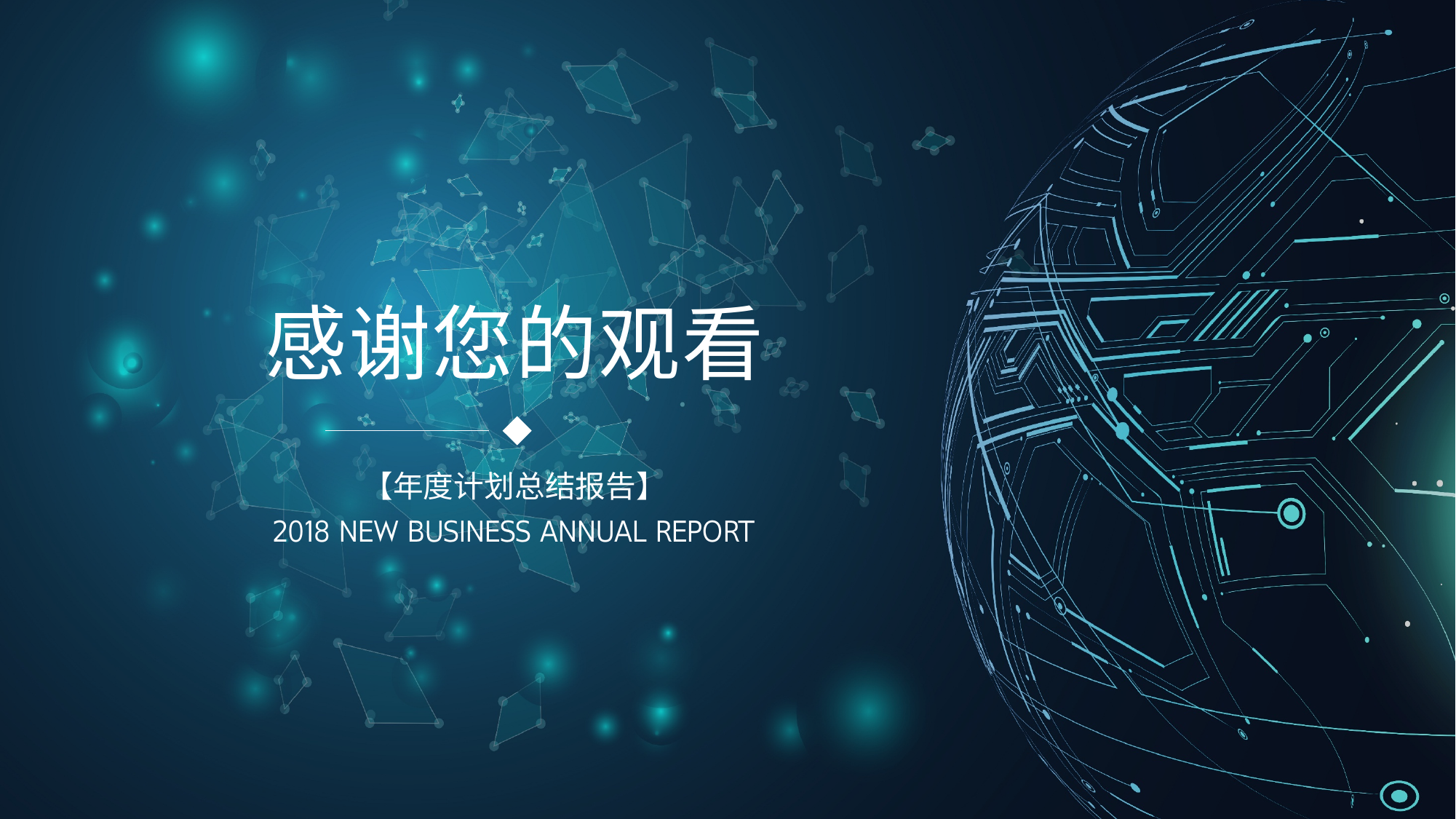

感谢您的观看

【年度计划总结报告】
2018 NEW BUSINESS ANNUAL REPORT